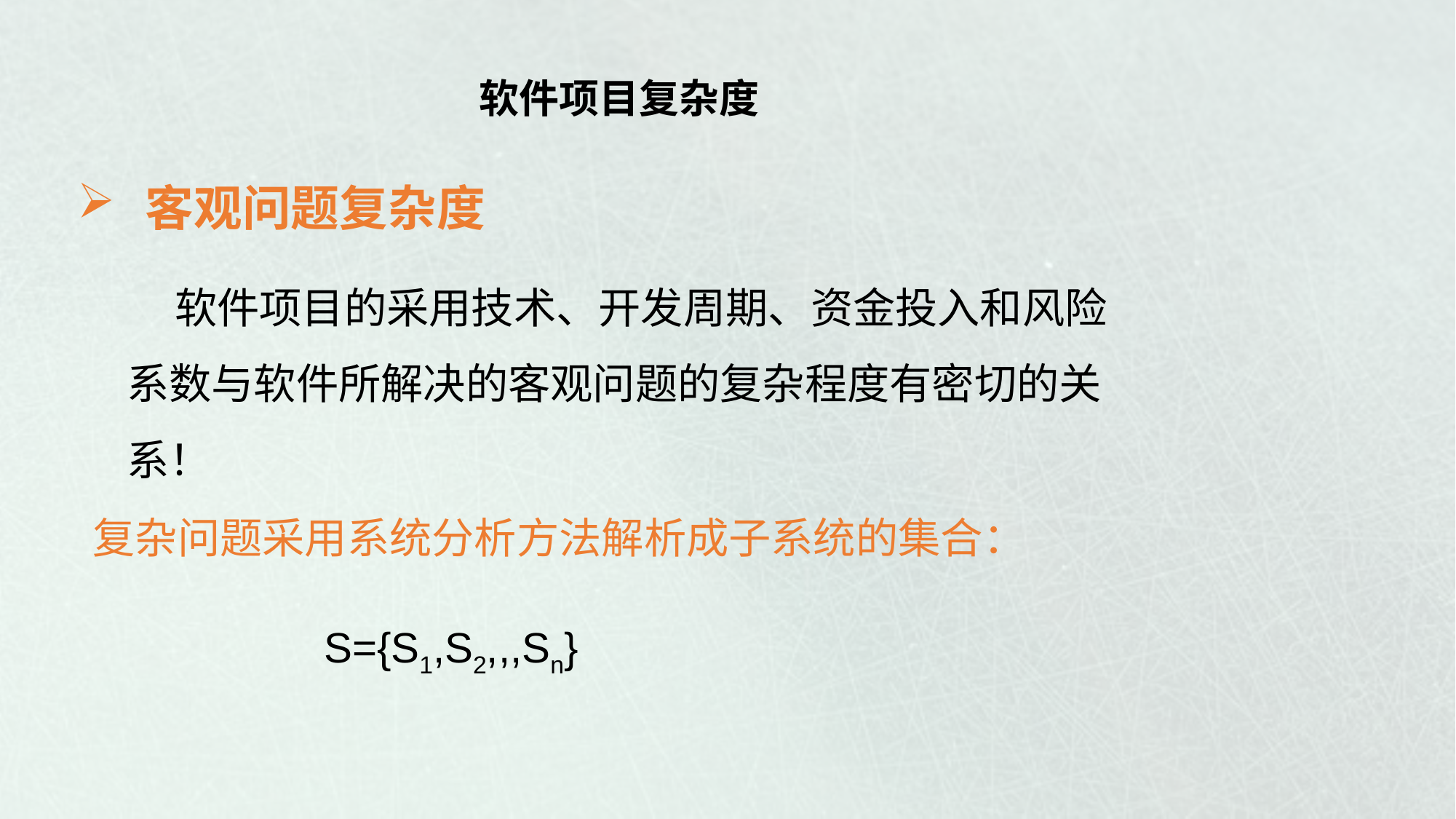

软件项目复杂度
客观问题复杂度
    软件项目的采用技术、开发周期、资金投入和风险系数与软件所解决的客观问题的复杂程度有密切的关系！
复杂问题采用系统分析方法解析成子系统的集合：
    S={S1,S2,,,Sn}